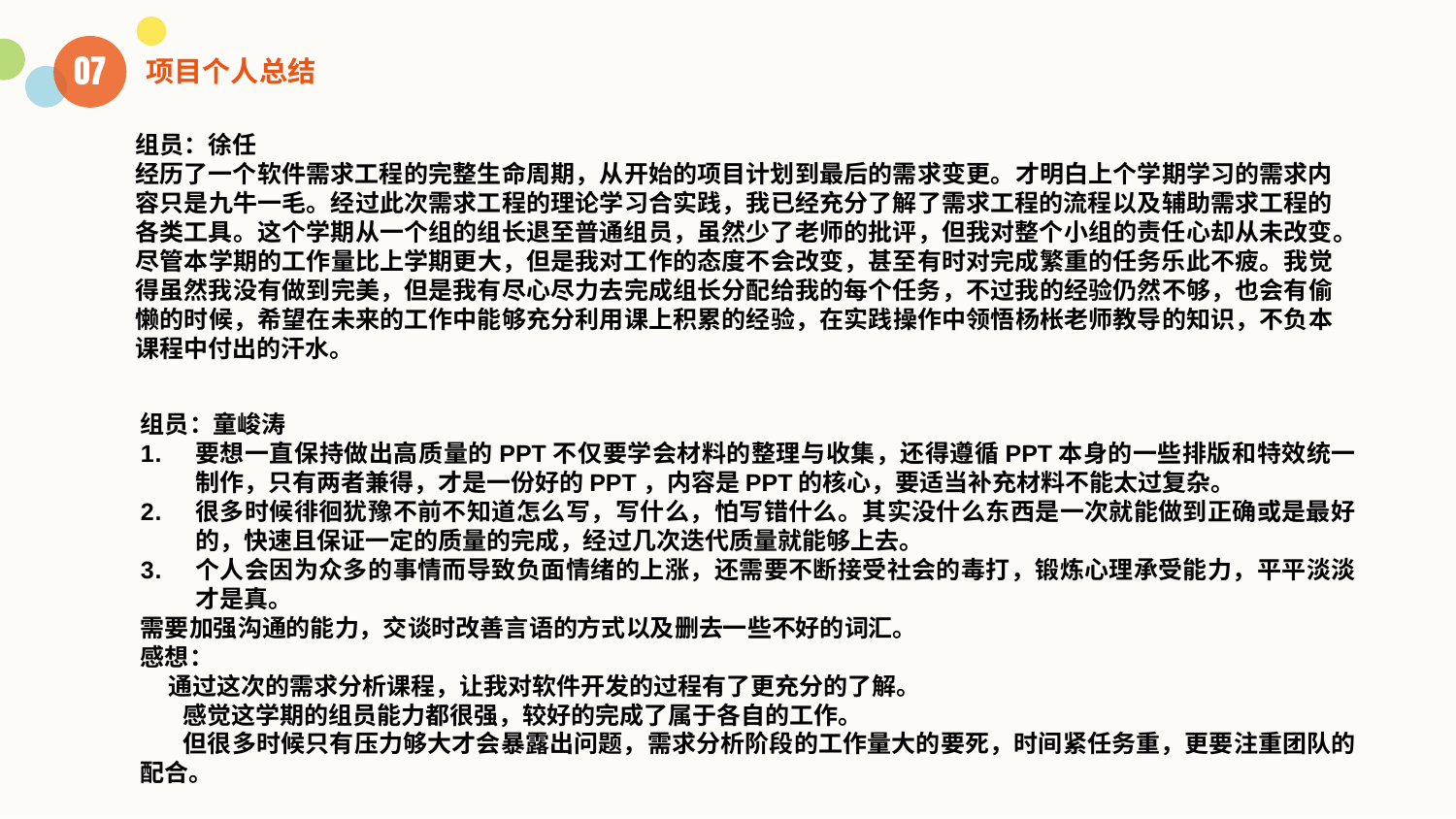

07
项目个人总结

组员：徐任
经历了一个软件需求工程的完整生命周期，从开始的项目计划到最后的需求变更。才明白上个学期学习的需求内容只是九牛一毛。经过此次需求工程的理论学习合实践，我已经充分了解了需求工程的流程以及辅助需求工程的各类工具。这个学期从一个组的组长退至普通组员，虽然少了老师的批评，但我对整个小组的责任心却从未改变。尽管本学期的工作量比上学期更大，但是我对工作的态度不会改变，甚至有时对完成繁重的任务乐此不疲。我觉得虽然我没有做到完美，但是我有尽心尽力去完成组长分配给我的每个任务，不过我的经验仍然不够，也会有偷懒的时候，希望在未来的工作中能够充分利用课上积累的经验，在实践操作中领悟杨枨老师教导的知识，不负本课程中付出的汗水。
组员：童峻涛
要想一直保持做出高质量的PPT不仅要学会材料的整理与收集，还得遵循PPT本身的一些排版和特效统一制作，只有两者兼得，才是一份好的PPT，内容是PPT的核心，要适当补充材料不能太过复杂。
很多时候徘徊犹豫不前不知道怎么写，写什么，怕写错什么。其实没什么东西是一次就能做到正确或是最好的，快速且保证一定的质量的完成，经过几次迭代质量就能够上去。
个人会因为众多的事情而导致负面情绪的上涨，还需要不断接受社会的毒打，锻炼心理承受能力，平平淡淡才是真。
需要加强沟通的能力，交谈时改善言语的方式以及删去一些不好的词汇。
感想：
    通过这次的需求分析课程，让我对软件开发的过程有了更充分的了解。
感觉这学期的组员能力都很强，较好的完成了属于各自的工作。
但很多时候只有压力够大才会暴露出问题，需求分析阶段的工作量大的要死，时间紧任务重，更要注重团队的配合。